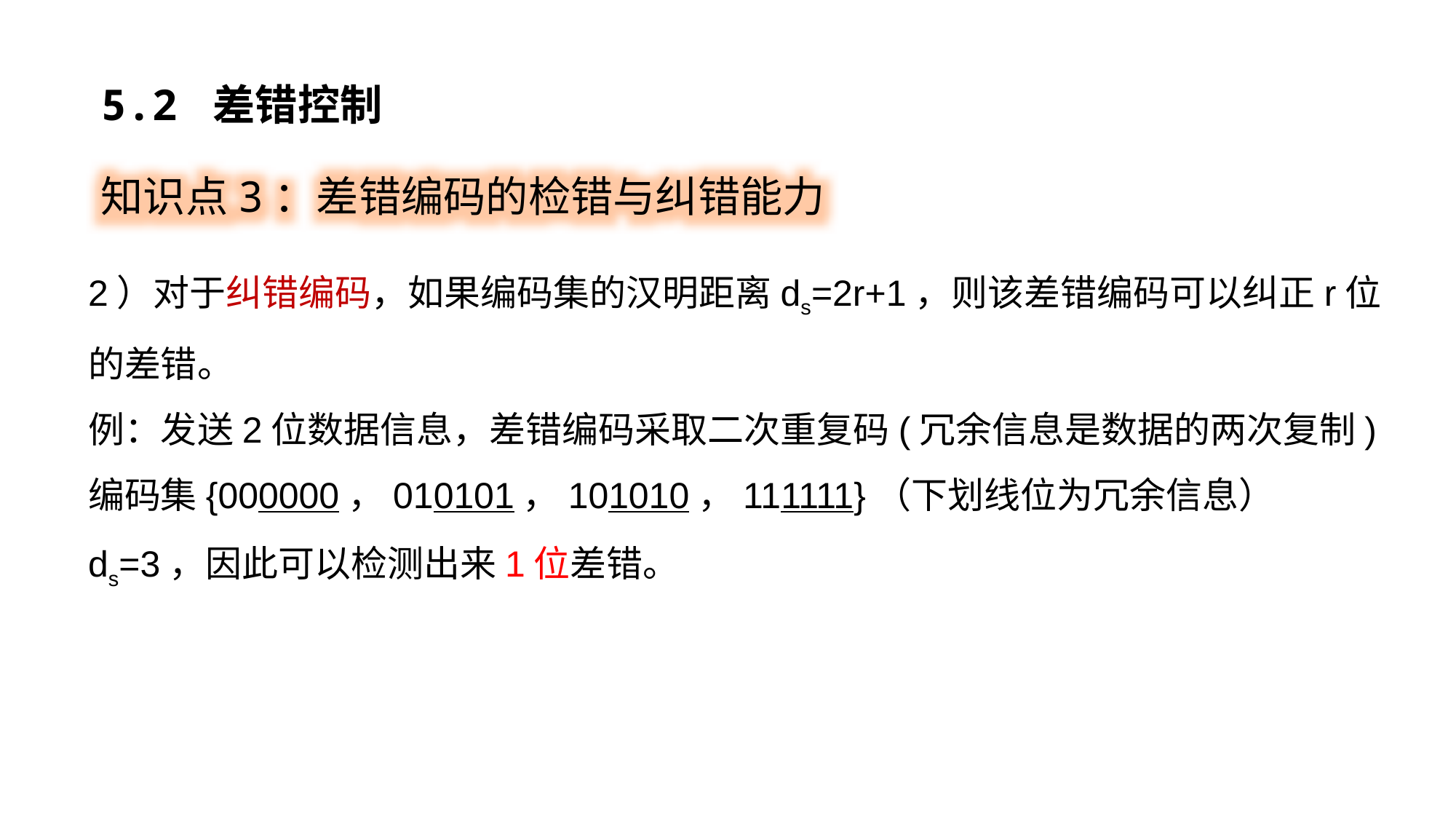

5.2 差错控制
知识点3：差错编码的检错与纠错能力
2）对于纠错编码，如果编码集的汉明距离ds=2r+1，则该差错编码可以纠正r位的差错。
例：发送2位数据信息，差错编码采取二次重复码(冗余信息是数据的两次复制)
编码集{000000，010101，101010，111111}（下划线位为冗余信息）
ds=3，因此可以检测出来1位差错。